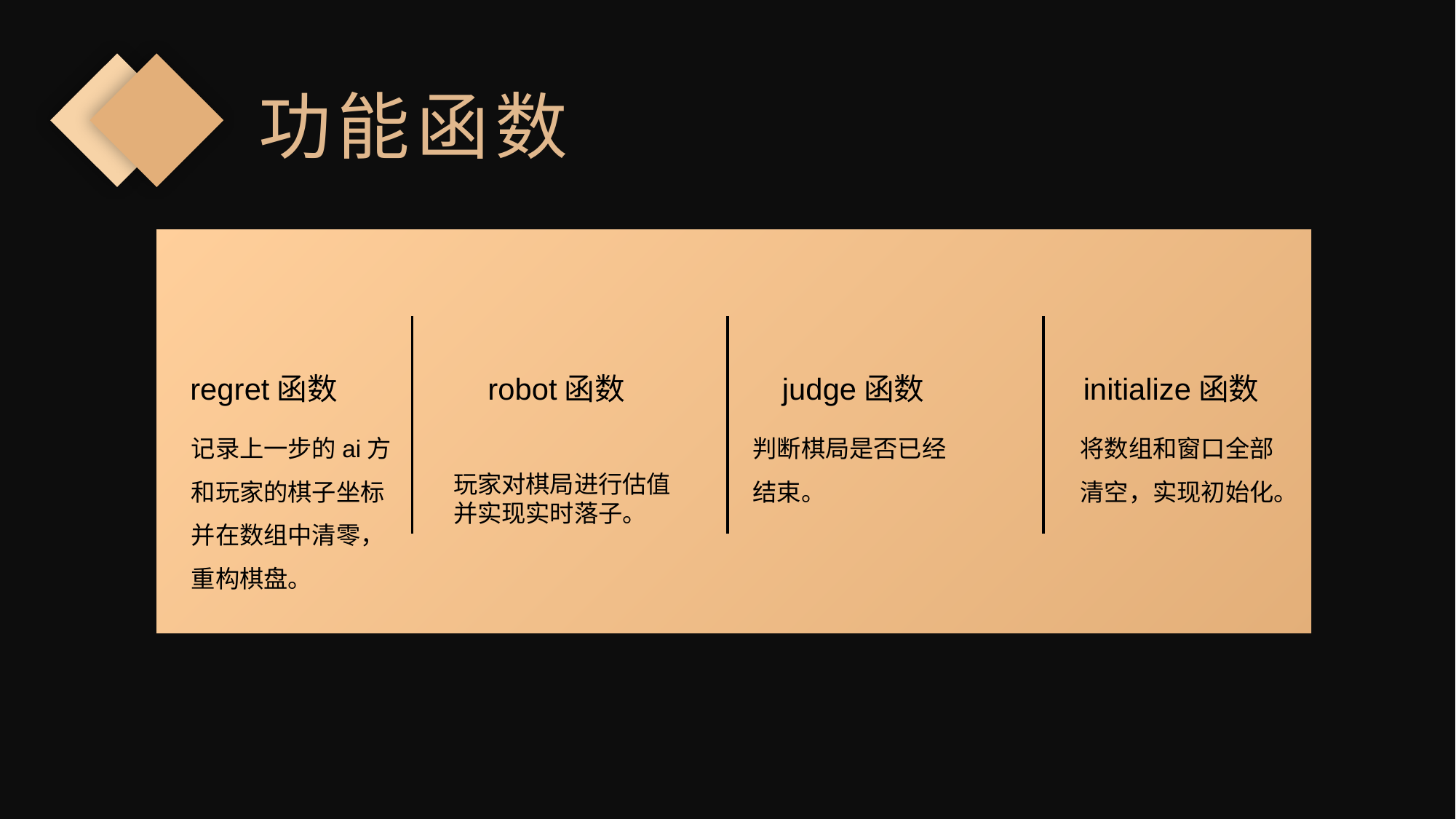

功能函数

regret函数
记录上一步的ai方和玩家的棋子坐标并在数组中清零，重构棋盘。
robot函数
判断棋局是否已经结束。
judge函数

initialize函数
将数组和窗口全部清空，实现初始化。
玩家对棋局进行估值
并实现实时落子。